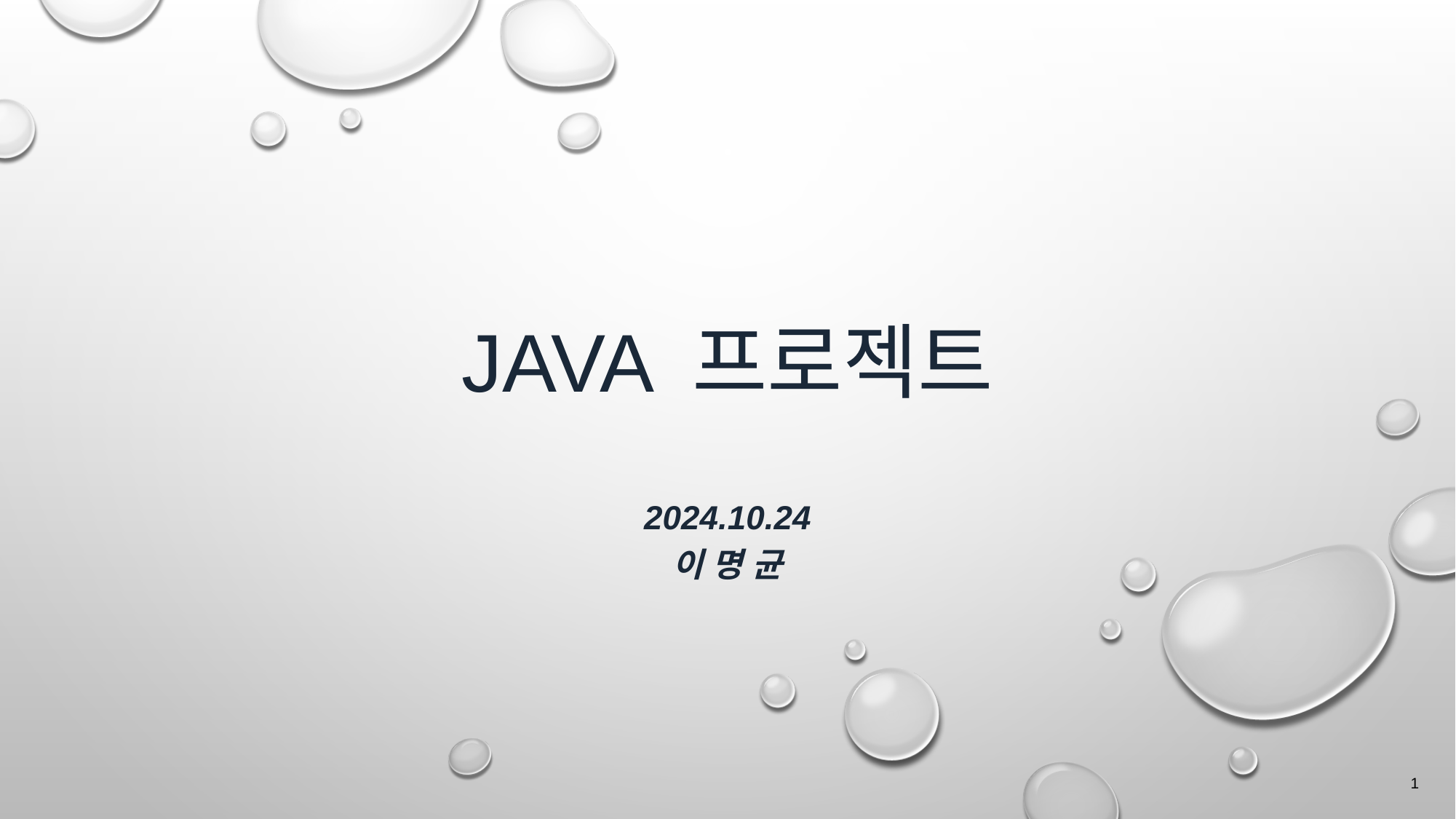

JAVA 프로젝트
2024.10.24
이 명 균
1